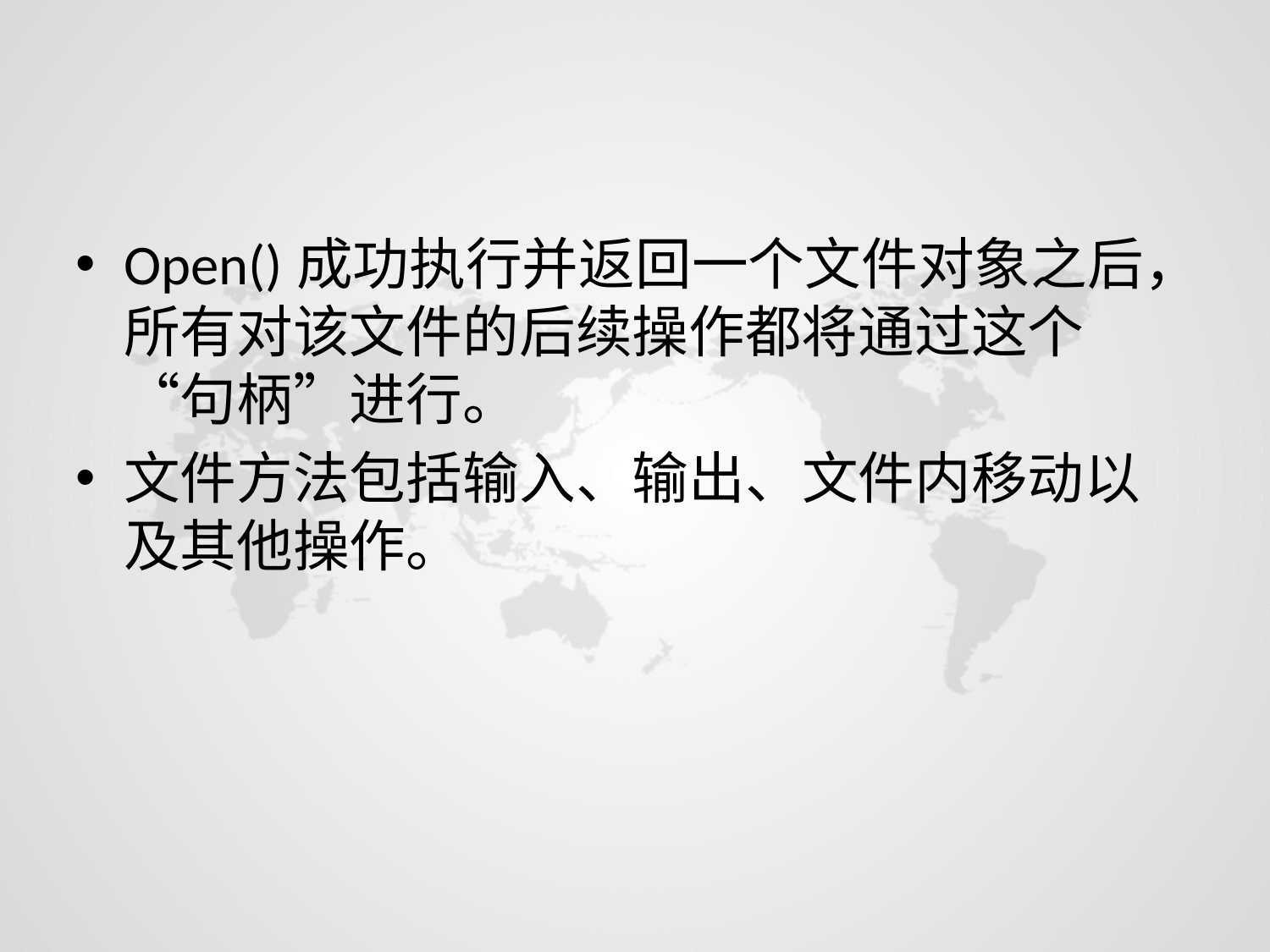

#
Open()成功执行并返回一个文件对象之后，所有对该文件的后续操作都将通过这个“句柄”进行。
文件方法包括输入、输出、文件内移动以及其他操作。